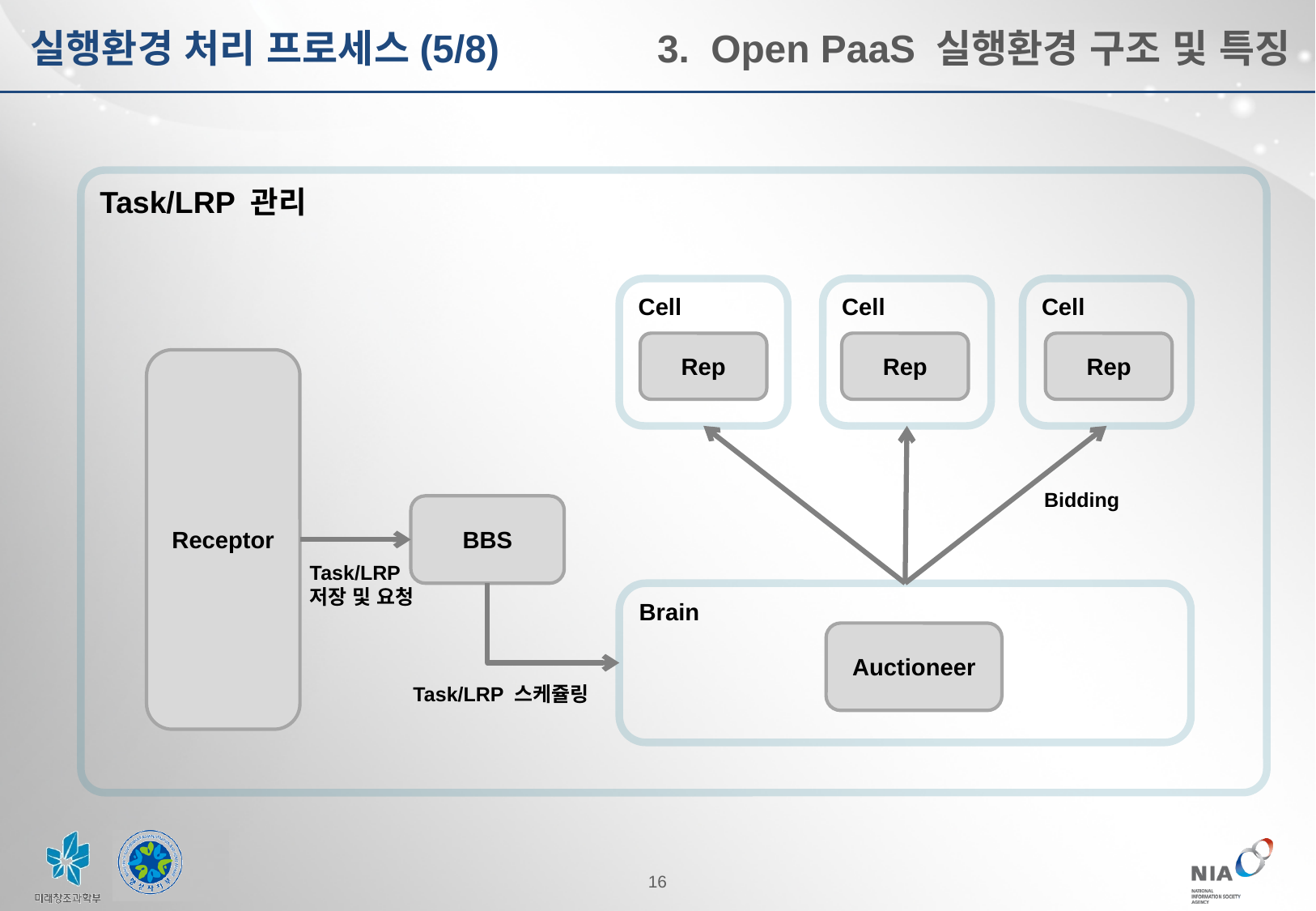

실행환경 처리 프로세스(5/8)
3.  Open PaaS 실행환경 구조 및 특징
Task/LRP 관리
Cell
Cell
Cell
Rep
Rep
Rep
Receptor
Bidding
BBS
Task/LRP
저장 및 요청
Brain
Auctioneer
Task/LRP 스케쥴링